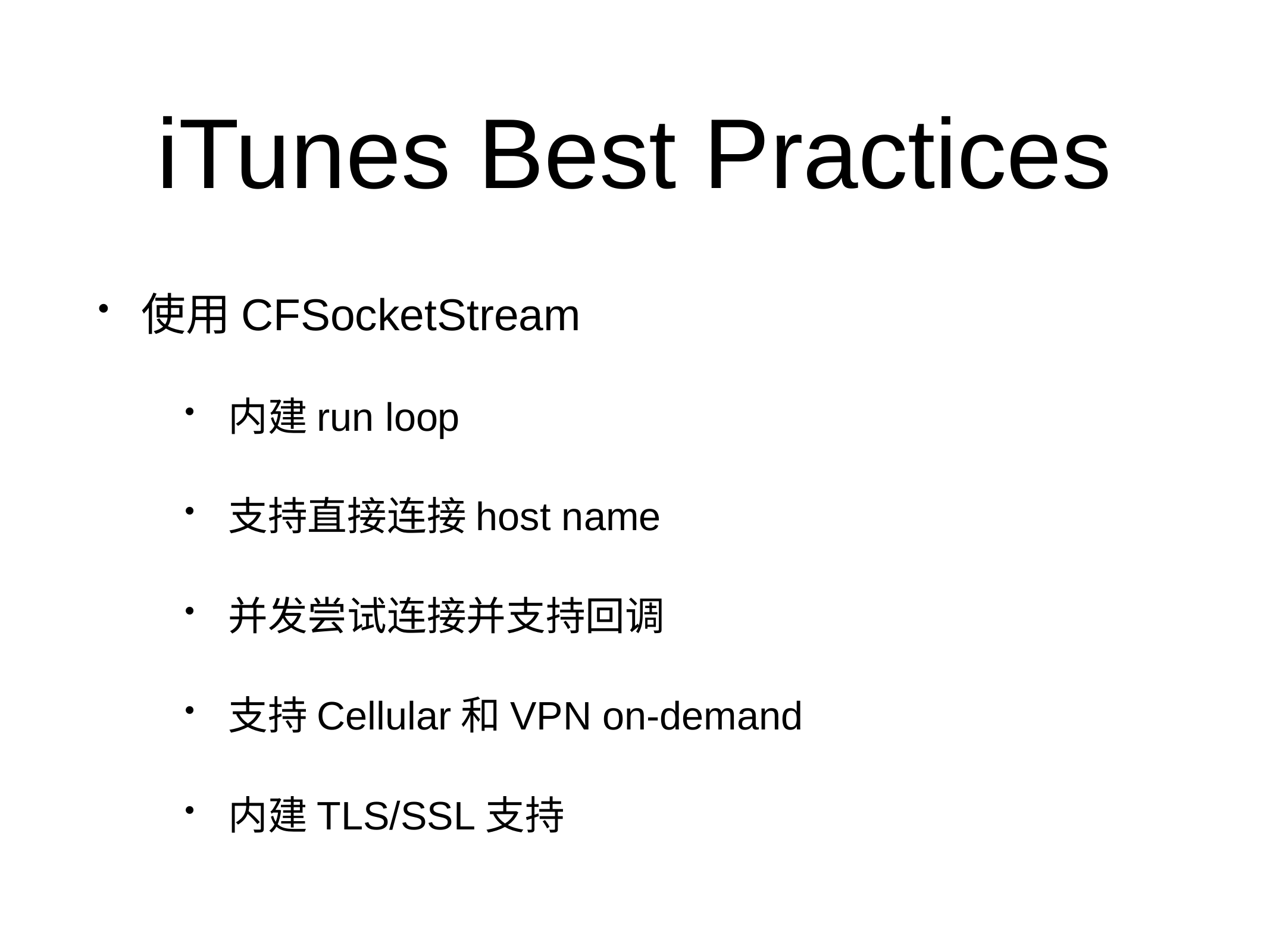

# iTunes Best Practices
使用CFSocketStream
内建run loop
支持直接连接host name
并发尝试连接并支持回调
支持Cellular和VPN on-demand
内建TLS/SSL支持